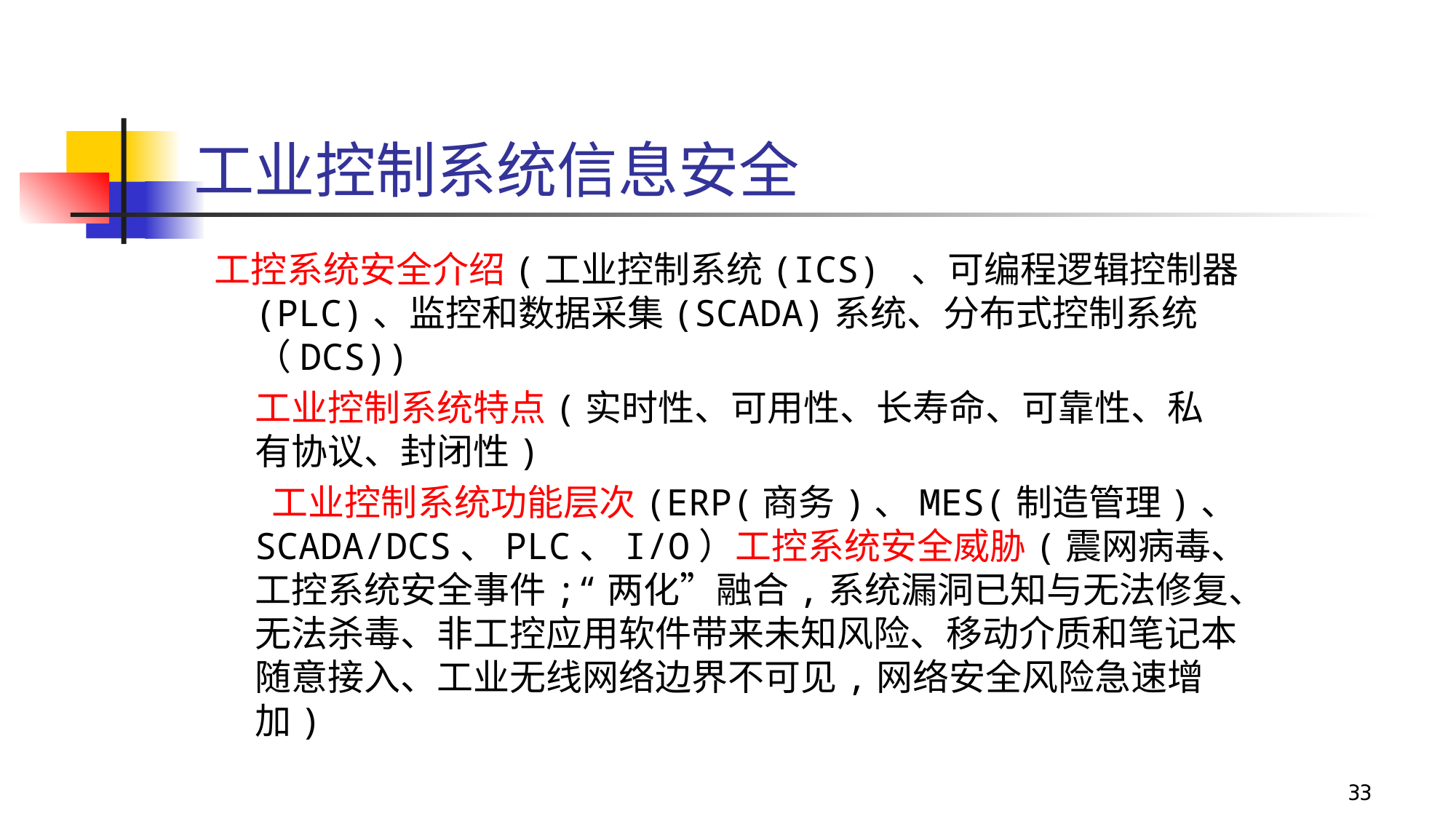

# 工业控制系统信息安全
工控系统安全介绍(工业控制系统(ICS) 、可编程逻辑控制器(PLC)、监控和数据采集(SCADA)系统、分布式控制系统（DCS))
	工业控制系统特点(实时性、可用性、长寿命、可靠性、私有协议、封闭性)
	 工业控制系统功能层次(ERP(商务)、MES(制造管理)、SCADA/DCS、PLC、I/O）工控系统安全威胁(震网病毒、工控系统安全事件;“两化”融合,系统漏洞已知与无法修复、无法杀毒、非工控应用软件带来未知风险、移动介质和笔记本随意接入、工业无线网络边界不可见,网络安全风险急速增加)
33